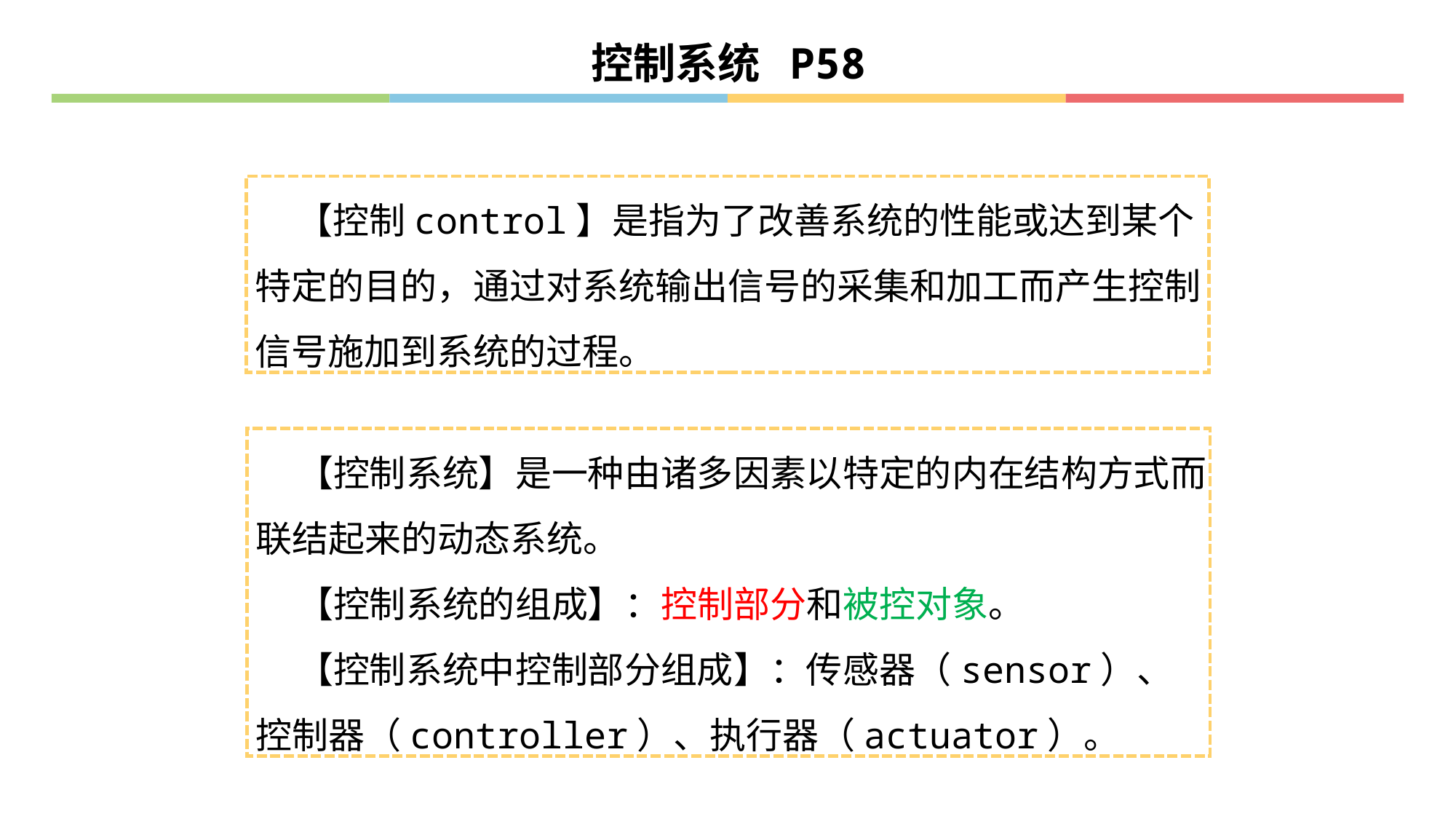

控制系统  P58
    【控制control】是指为了改善系统的性能或达到某个特定的目的，通过对系统输出信号的采集和加工而产生控制信号施加到系统的过程。
    【控制系统】是一种由诸多因素以特定的内在结构方式而联结起来的动态系统。
    【控制系统的组成】：控制部分和被控对象。
    【控制系统中控制部分组成】：传感器（sensor）、
控制器（controller）、执行器（actuator）。